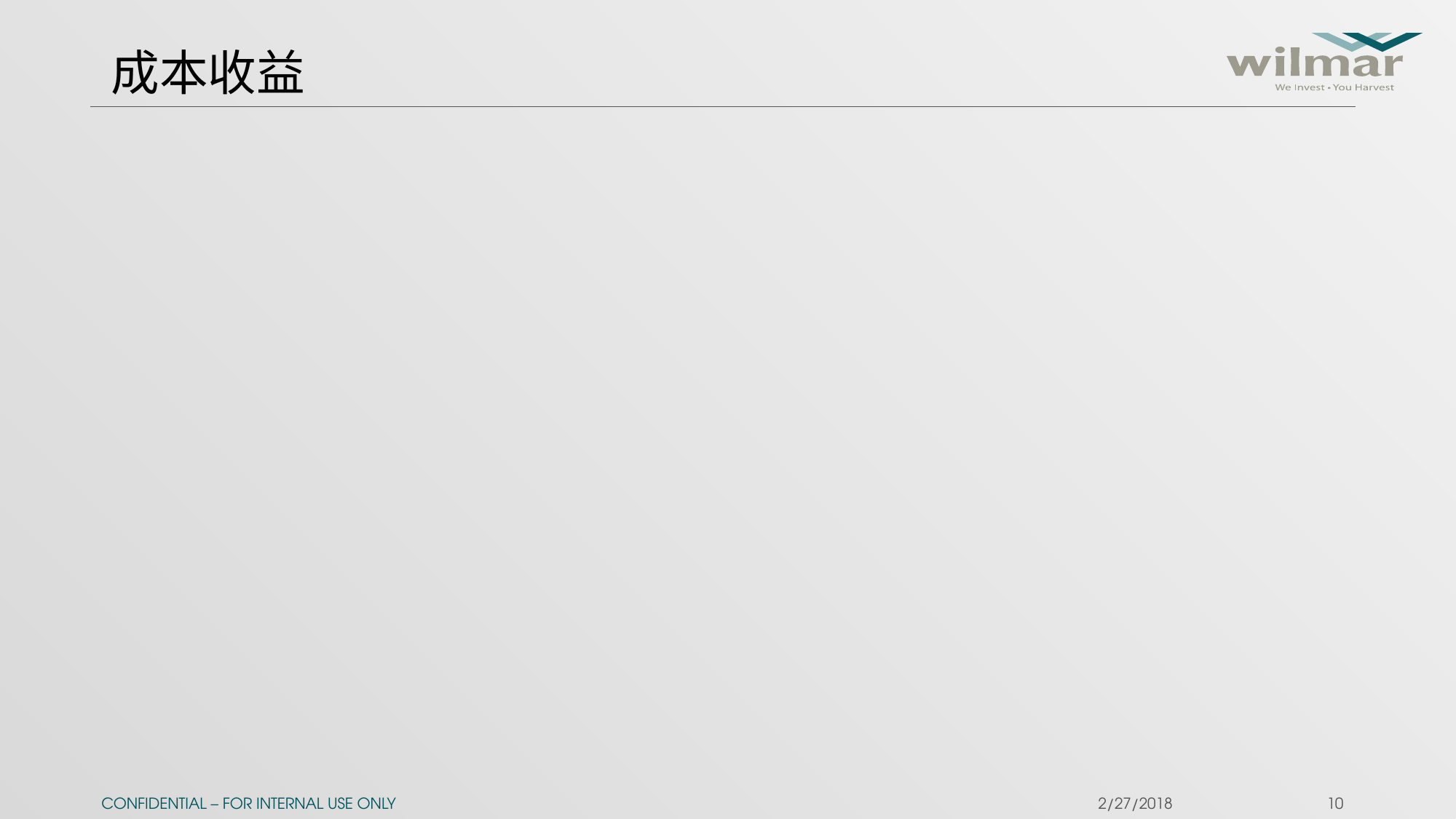

# 成本收益
Confidential – For Internal Use Only
2/27/2018
10